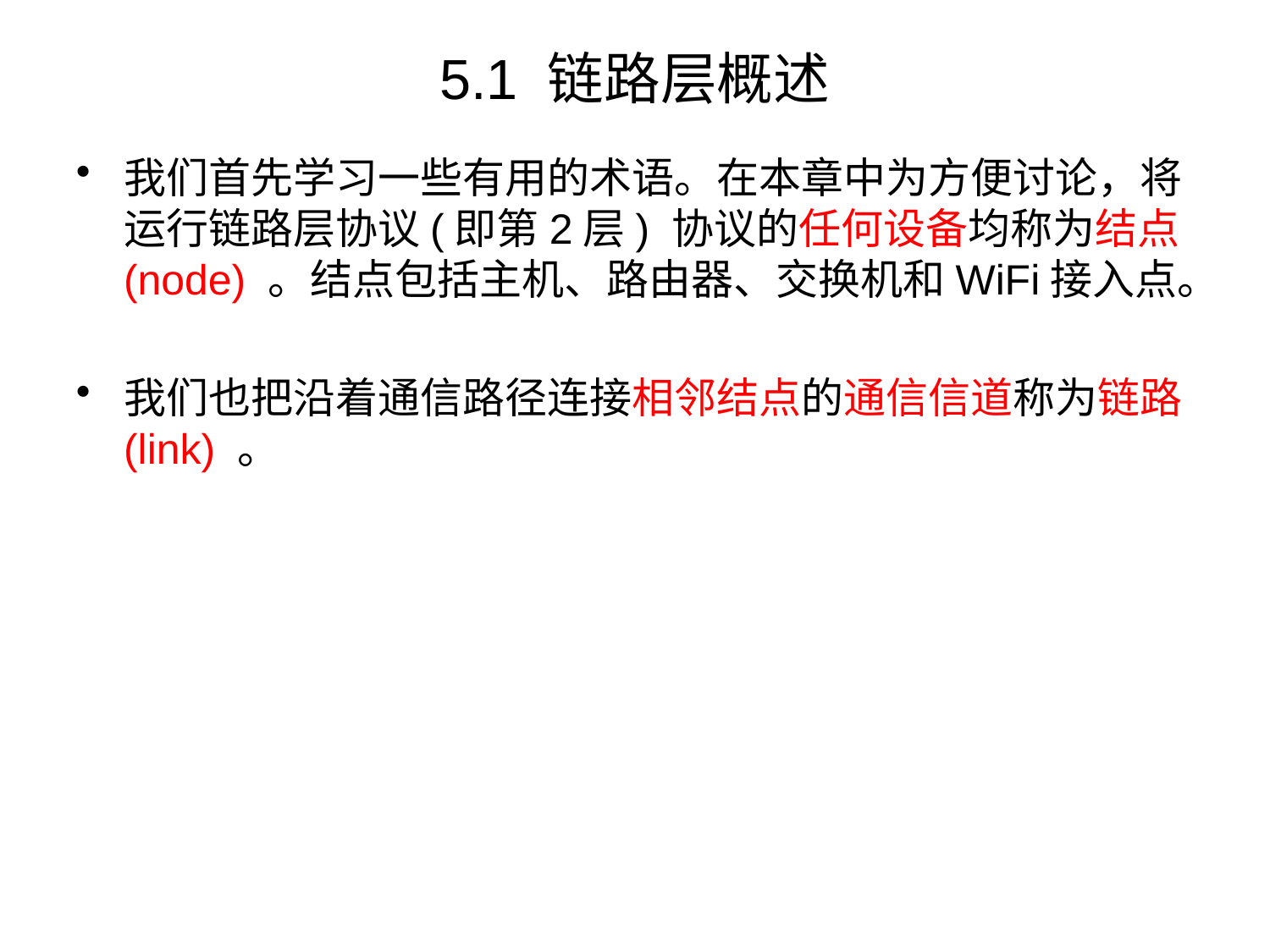

# 5.1 链路层概述
我们首先学习一些有用的术语。在本章中为方便讨论，将运行链路层协议(即第2层) 协议的任何设备均称为结点(node) 。结点包括主机、路由器、交换机和WiFi接入点。

我们也把沿着通信路径连接相邻结点的通信信道称为链路(link) 。